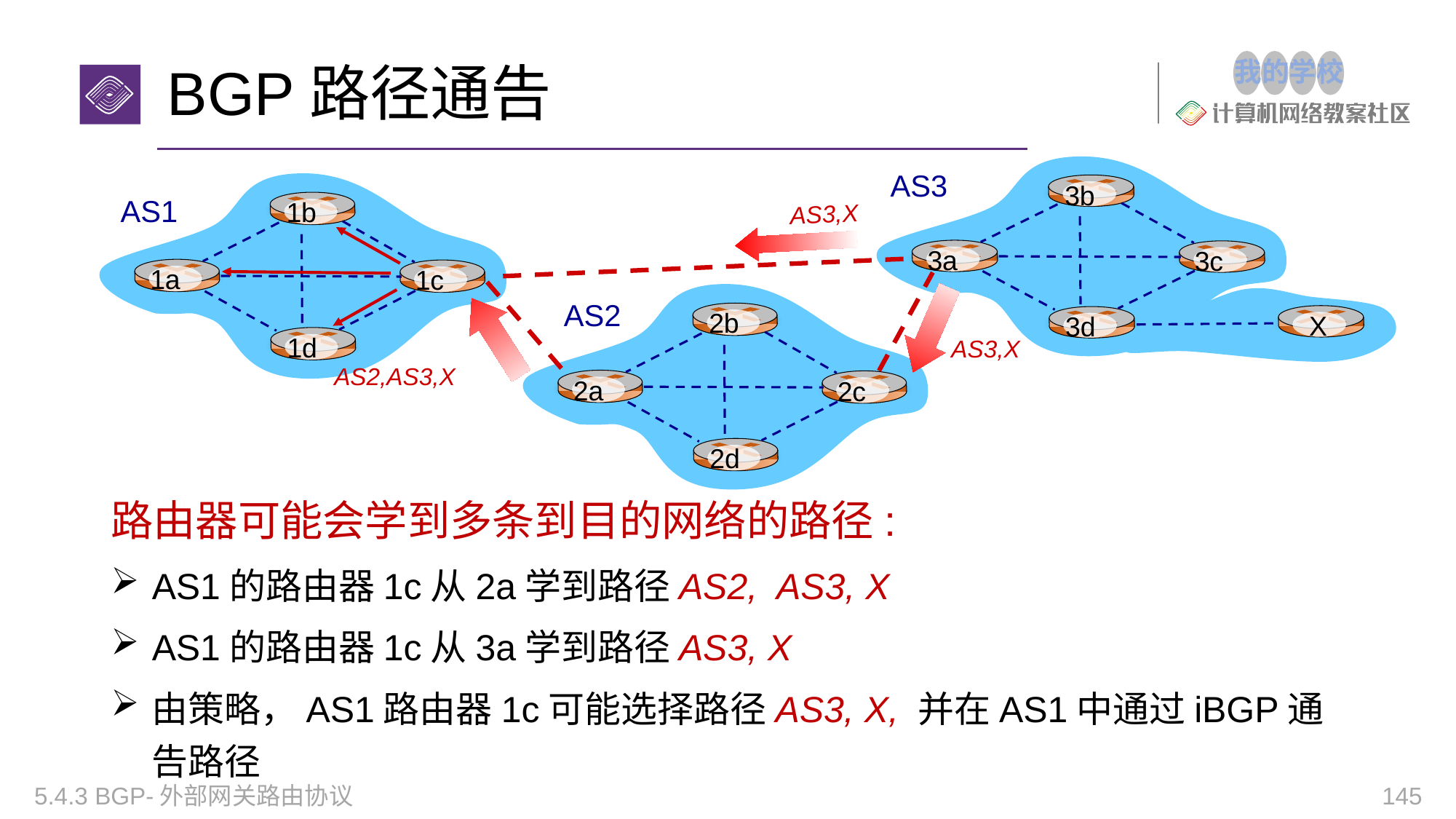

# BGP路径通告

AS3
3b

3a

3c

3d

1b

1a

1c

1d

AS1
AS3,X

2b

2a

2c

2d

AS3,X

  X

AS2

AS2,AS3,X
路由器可能会学到多条到目的网络的路径:
AS1的路由器1c从2a学到路径AS2,  AS3, X
AS1的路由器1c从3a学到路径AS3, X
由策略，AS1路由器1c可能选择路径AS3, X, 并在AS1中通过iBGP通告路径

5.4.3 BGP-外部网关路由协议
145